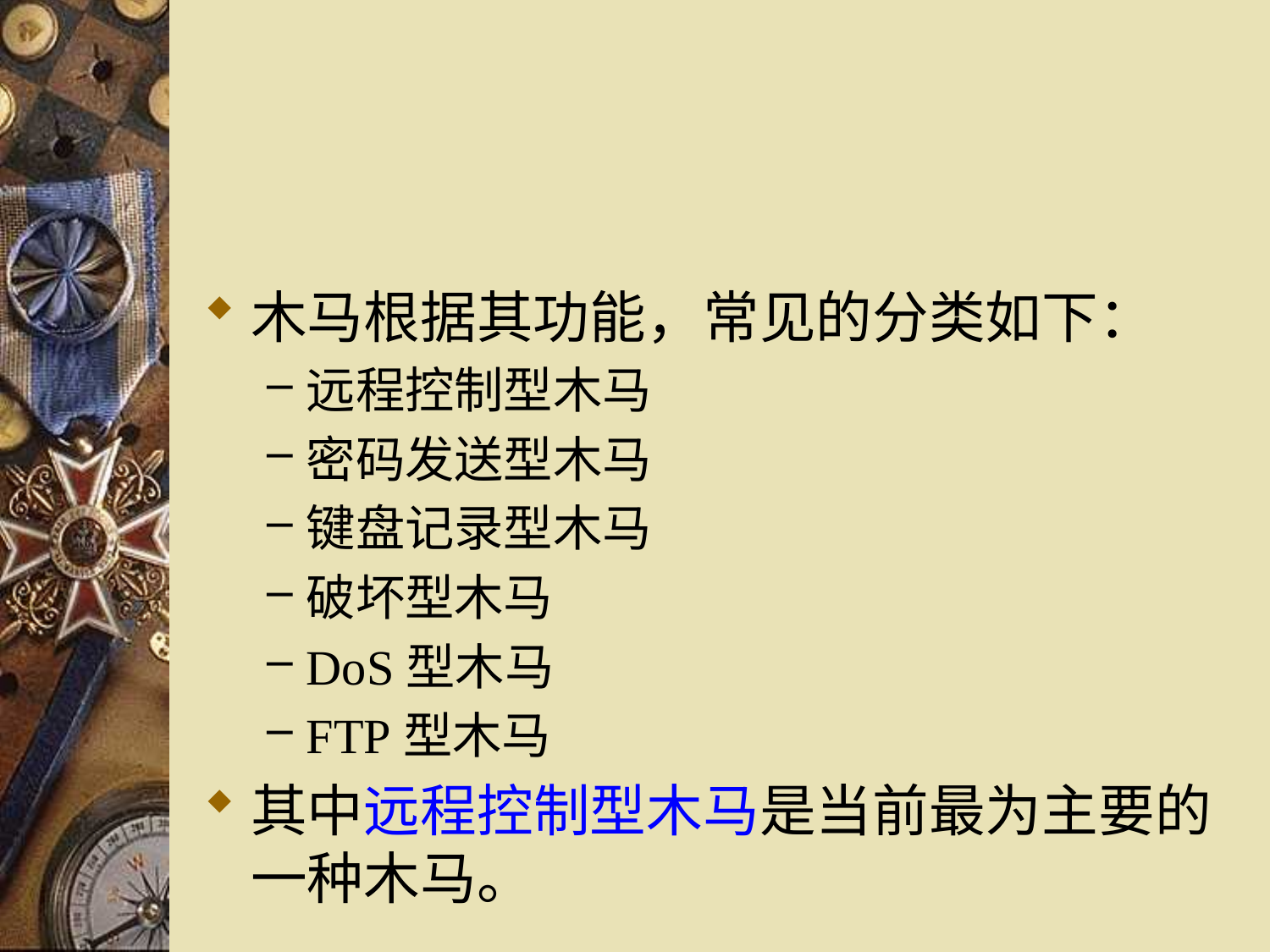

#
木马根据其功能，常见的分类如下：
远程控制型木马
密码发送型木马
键盘记录型木马
破坏型木马
DoS型木马
FTP型木马
其中远程控制型木马是当前最为主要的一种木马。